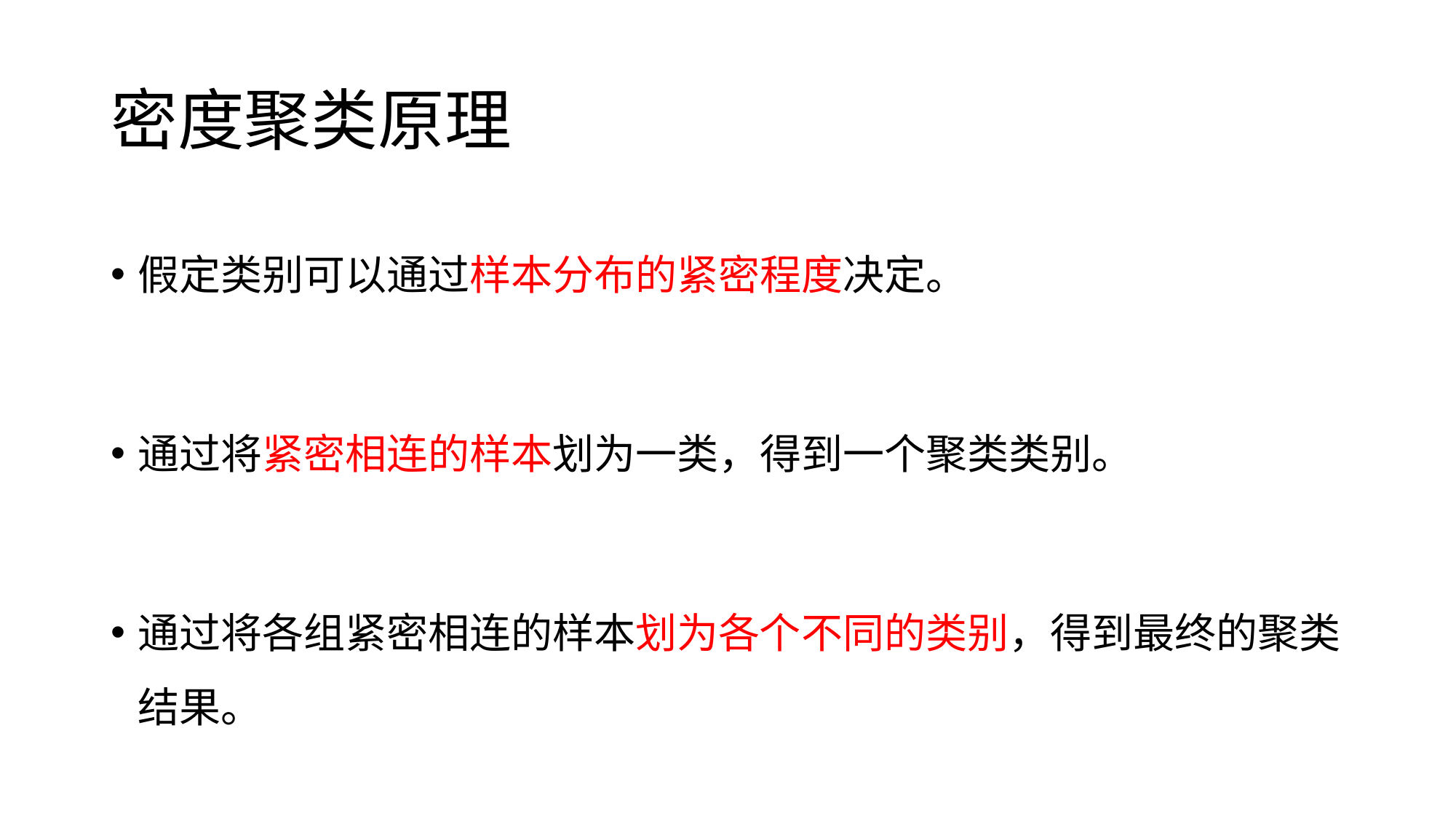

# 密度聚类原理
假定类别可以通过样本分布的紧密程度决定。

通过将紧密相连的样本划为一类，得到一个聚类类别。

通过将各组紧密相连的样本划为各个不同的类别，得到最终的聚类结果。